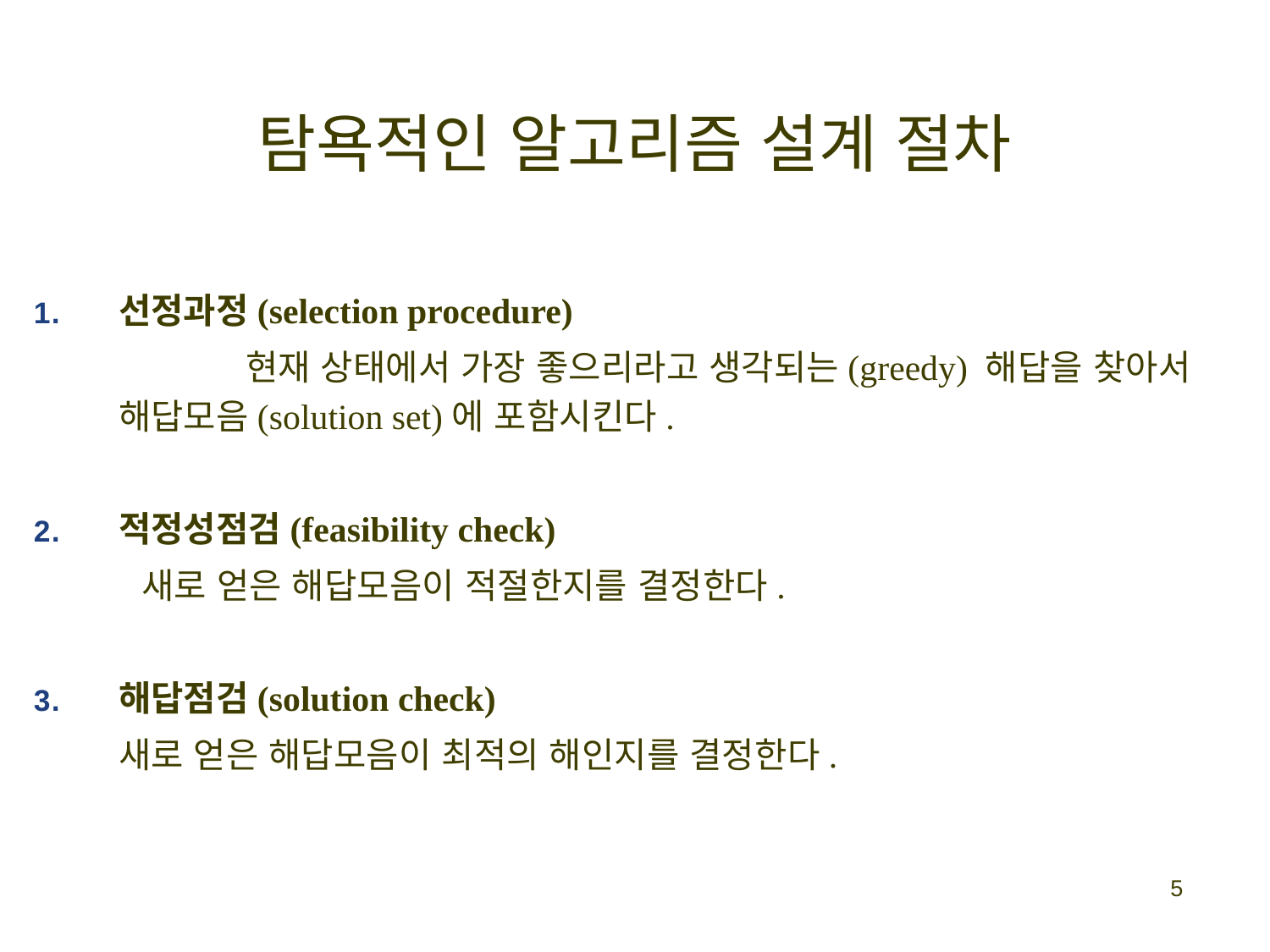

# 탐욕적인 알고리즘 설계 절차
선정과정(selection procedure)
         	현재 상태에서 가장 좋으리라고 생각되는(greedy) 해답을 찾아서 해답모음(solution set)에 포함시킨다.

적정성점검(feasibility check)
          새로 얻은 해답모음이 적절한지를 결정한다.

해답점검(solution check)
	새로 얻은 해답모음이 최적의 해인지를 결정한다.
5